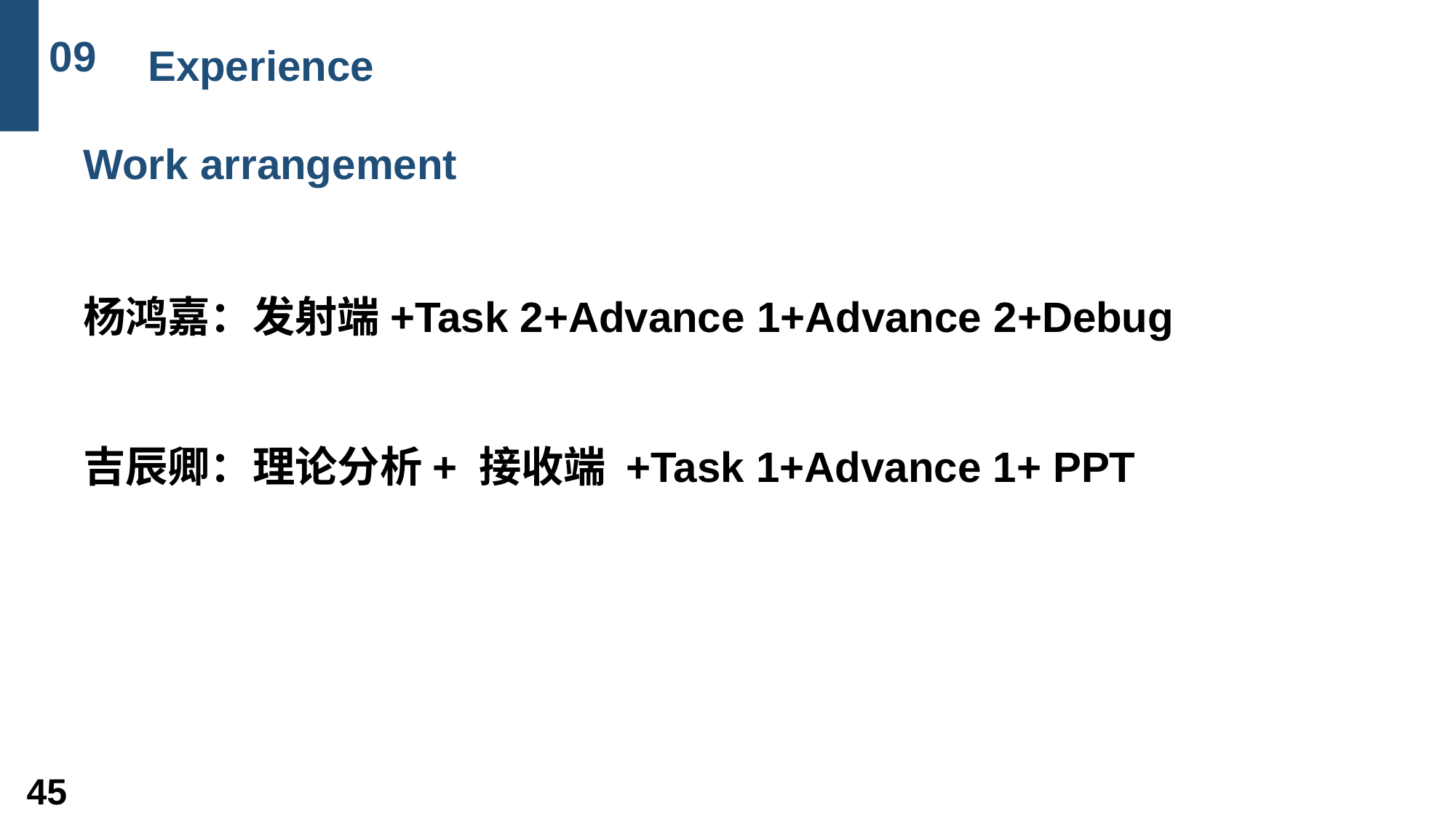

09
Experience
Work arrangement

杨鸿嘉：发射端+Task 2+Advance 1+Advance 2+Debug

吉辰卿：理论分析+ 接收端 +Task 1+Advance 1+ PPT

45